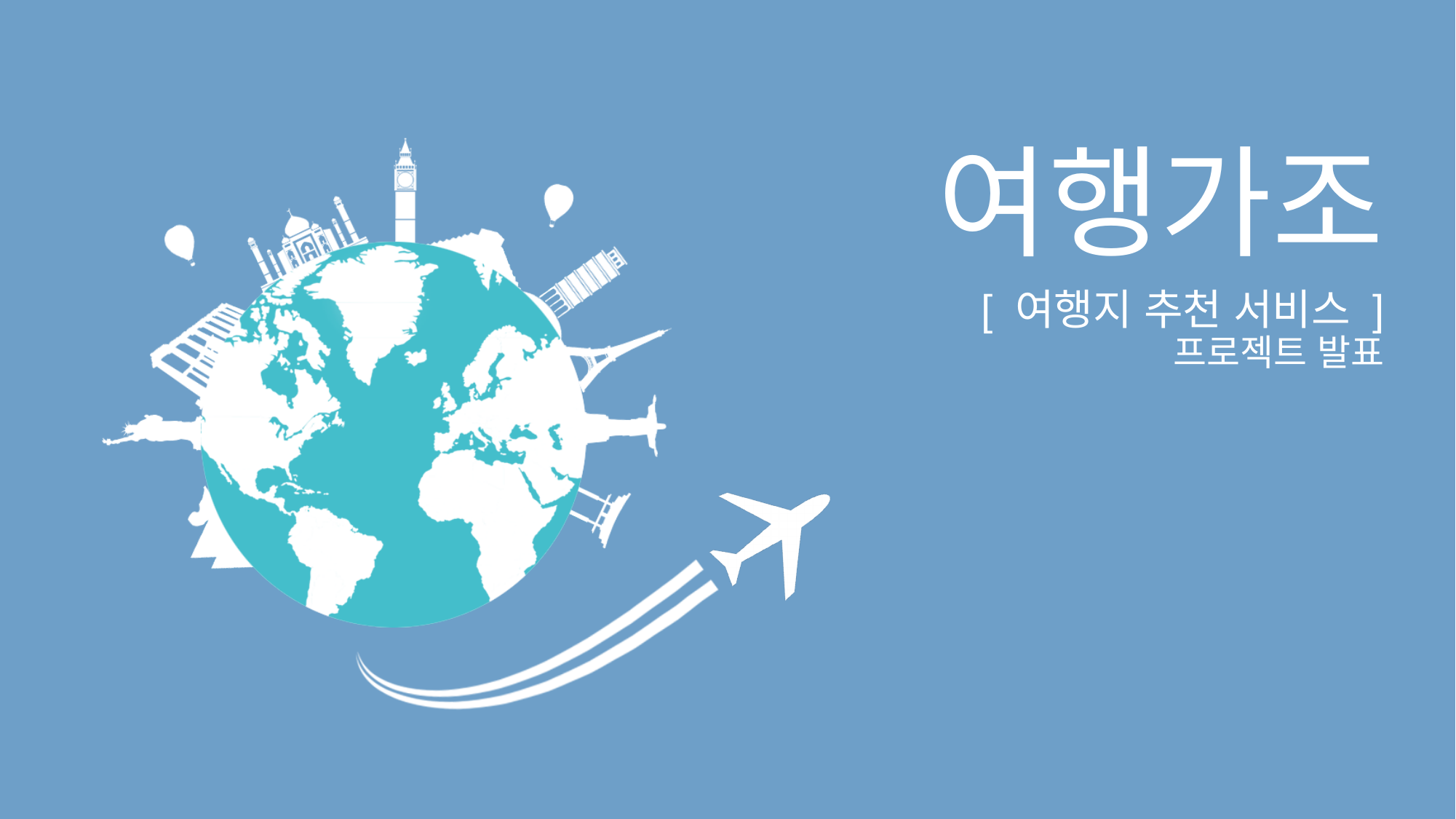

# 여행가조
[ 여행지 추천 서비스 ]
프로젝트 발표